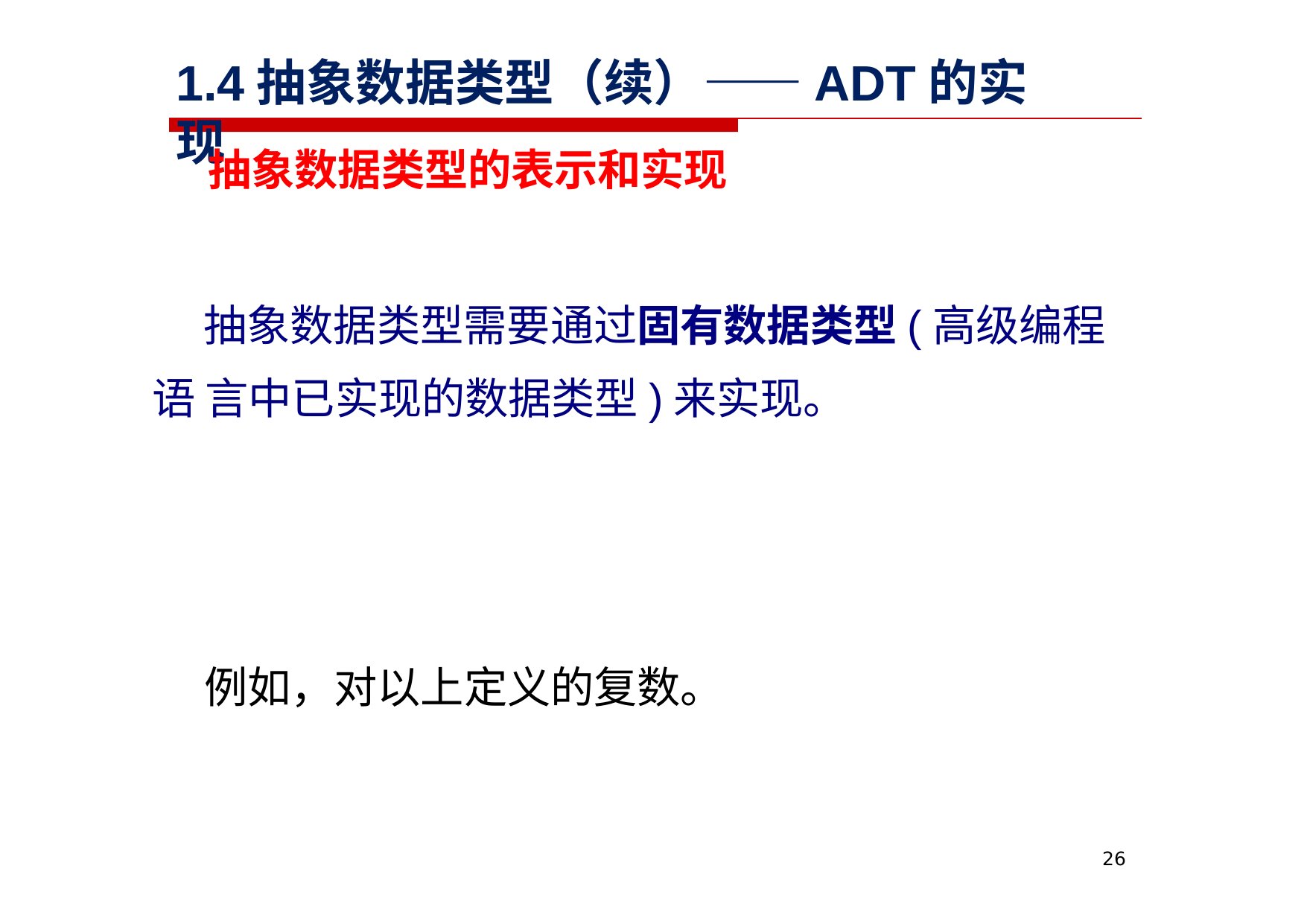

# 1.4抽象数据类型（续）——ADT的实现
抽象数据类型的表示和实现

抽象数据类型需要通过固有数据类型(高级编程语 言中已实现的数据类型)来实现。
例如，对以上定义的复数。
26